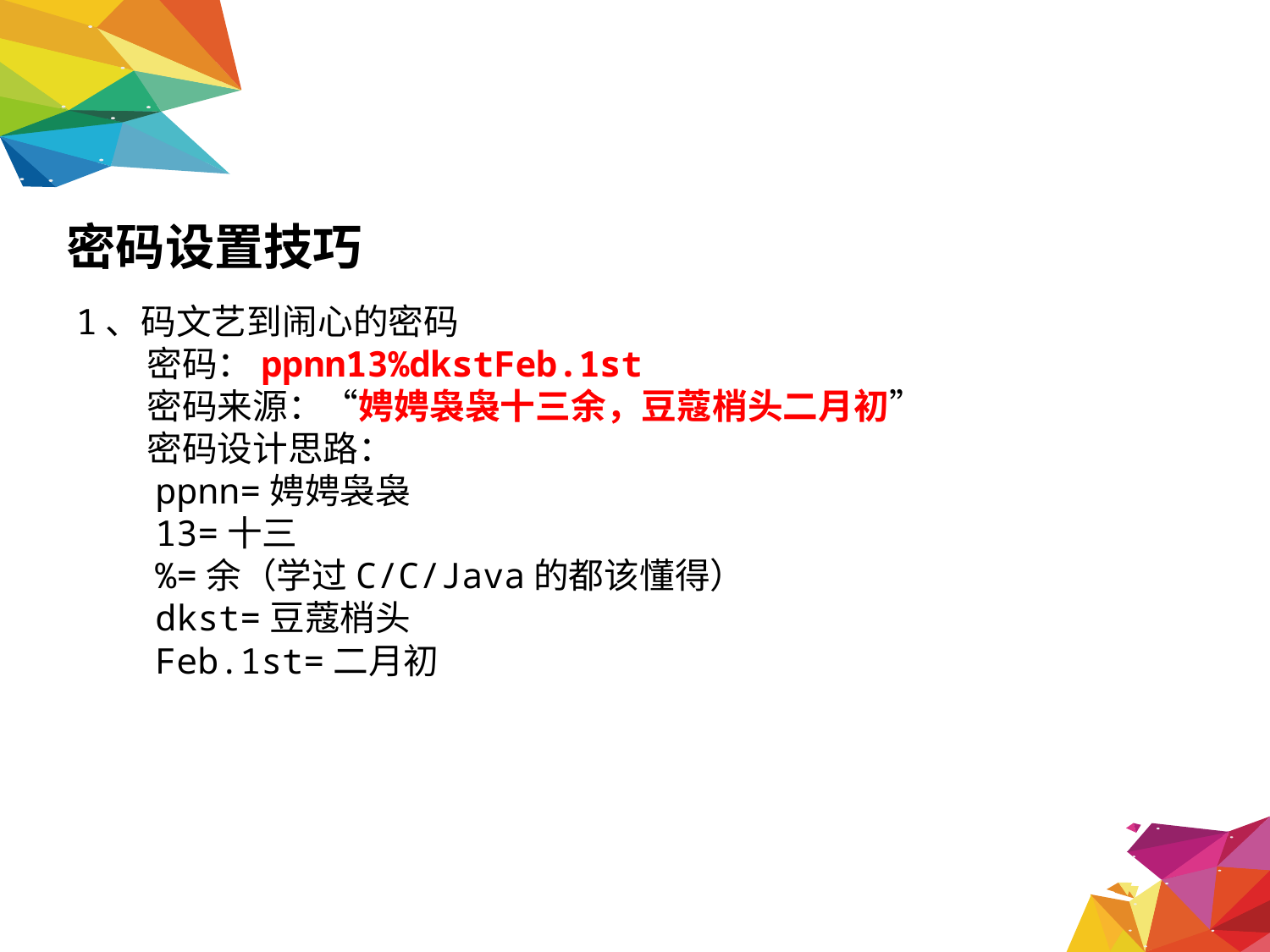

密码设置技巧
1、码文艺到闹心的密码
　　密码：ppnn13%dkstFeb.1st
　　密码来源：“娉娉袅袅十三余，豆蔻梢头二月初”
　　密码设计思路：
　　ppnn=娉娉袅袅
　　13=十三
　　%=余（学过C/C/Java的都该懂得）
　　dkst=豆蔻梢头
　　Feb.1st=二月初